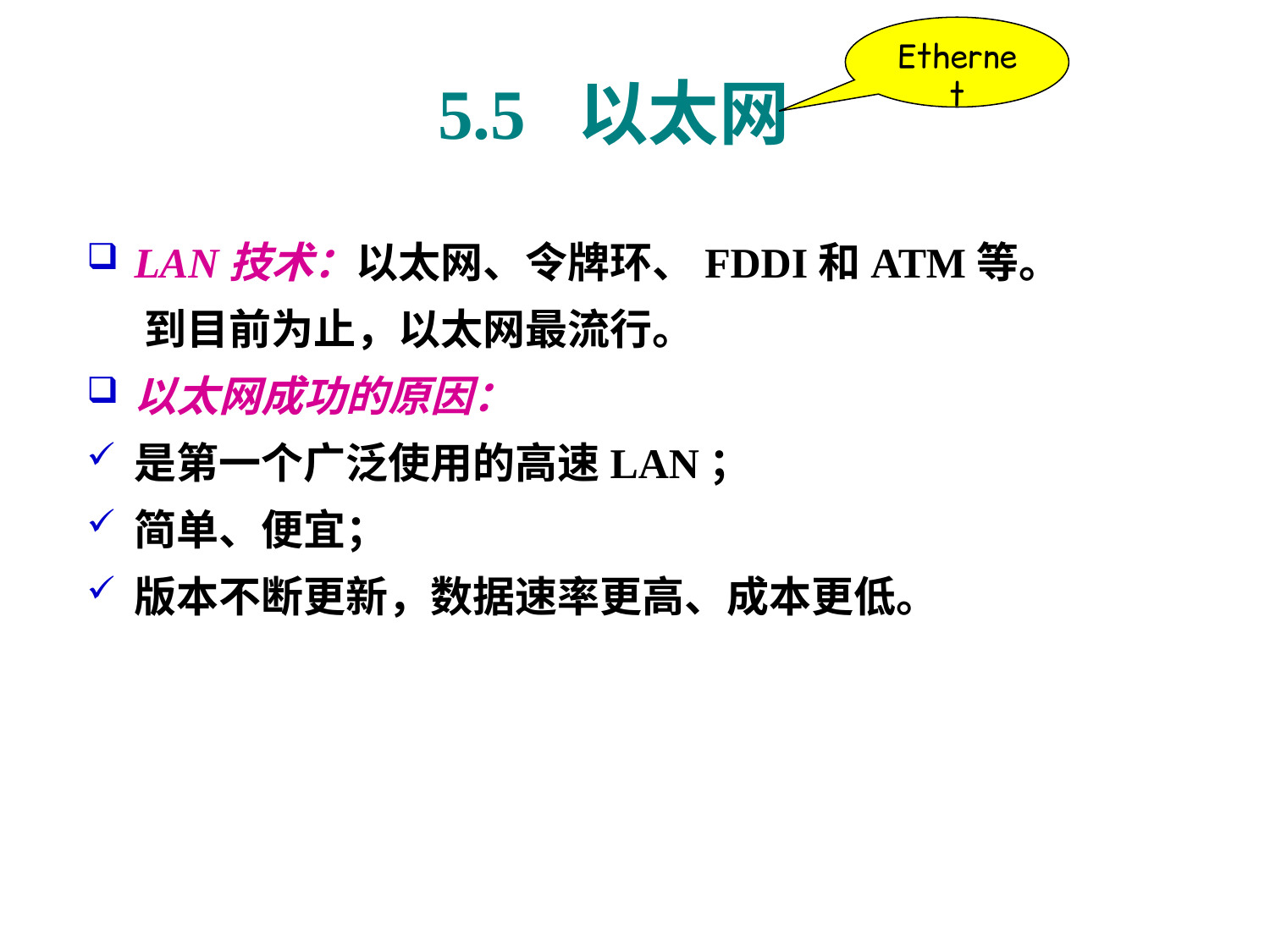

Ethernet
# 5.5  以太网
LAN技术：以太网、令牌环、FDDI和ATM等。
     到目前为止，以太网最流行。
以太网成功的原因：
是第一个广泛使用的高速LAN；
简单、便宜；
版本不断更新，数据速率更高、成本更低。
105